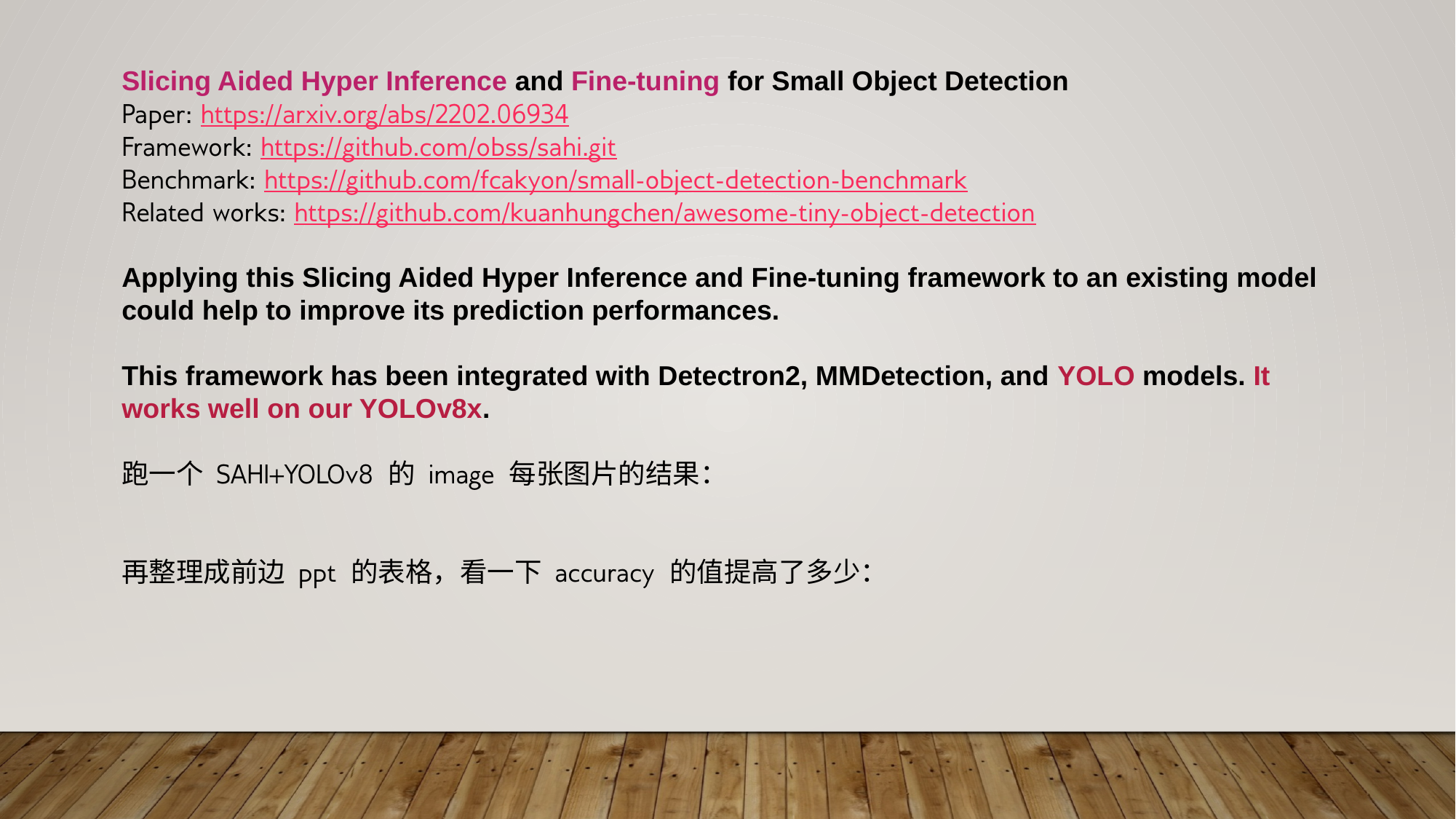

Slicing Aided Hyper Inference and Fine-tuning for Small Object Detection
Paper: https://arxiv.org/abs/2202.06934
Framework: https://github.com/obss/sahi.git
Benchmark: https://github.com/fcakyon/small-object-detection-benchmark
Related works: https://github.com/kuanhungchen/awesome-tiny-object-detection

Applying this Slicing Aided Hyper Inference and Fine-tuning framework to an existing model could help to improve its prediction performances.

This framework has been integrated with Detectron2, MMDetection, and YOLO models. It works well on our YOLOv8x.

跑一个 SAHI+YOLOv8 的 image 每张图片的结果：

再整理成前边 ppt 的表格，看一下 accuracy 的值提高了多少：